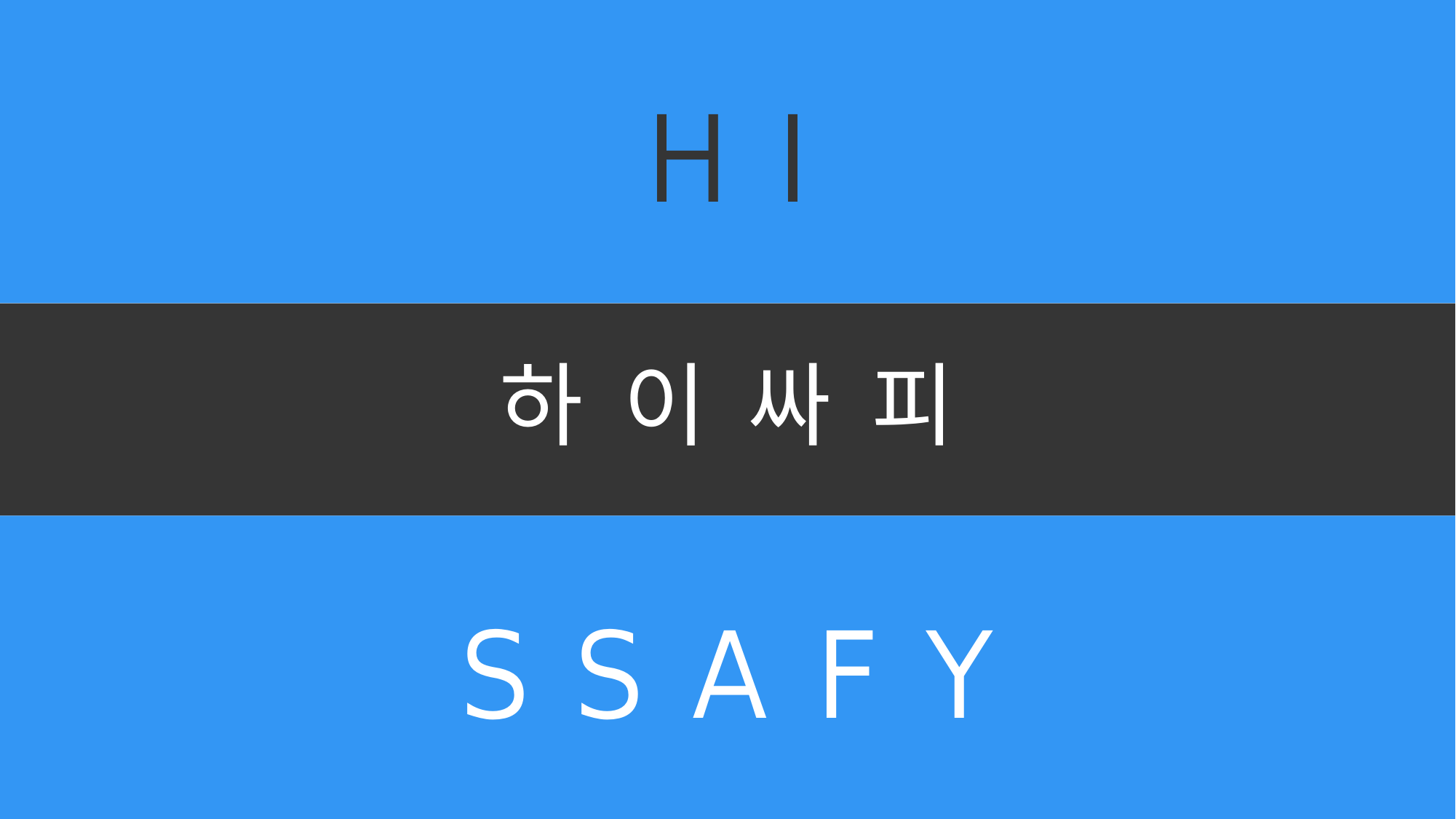

H I
# 하 이 싸 피
SSAFY